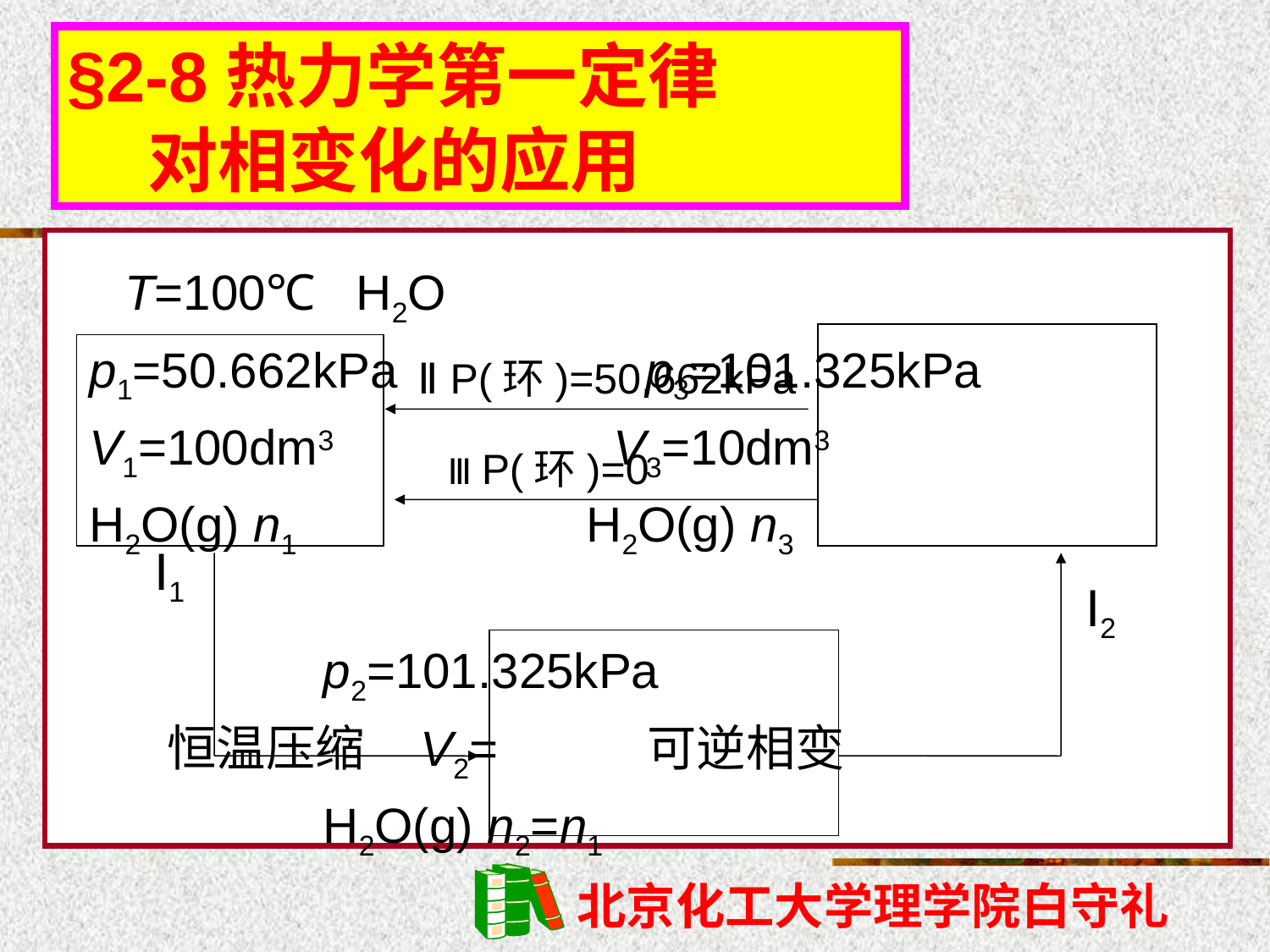

§2-8热力学第一定律
     对相变化的应用

  T=100℃   H2O
p1=50.662kPa                  p3=101.325kPa
V1=100dm3                                  V3=10dm3
H2O(g) n1                                    H2O(g) n3

                 p2=101.325kPa
      恒温压缩    V2=          可逆相变
                 H2O(g) n2=n1

Ⅱ P(环)=50.662kPa

Ⅲ P(环)=0

Ⅰ1

Ⅰ2